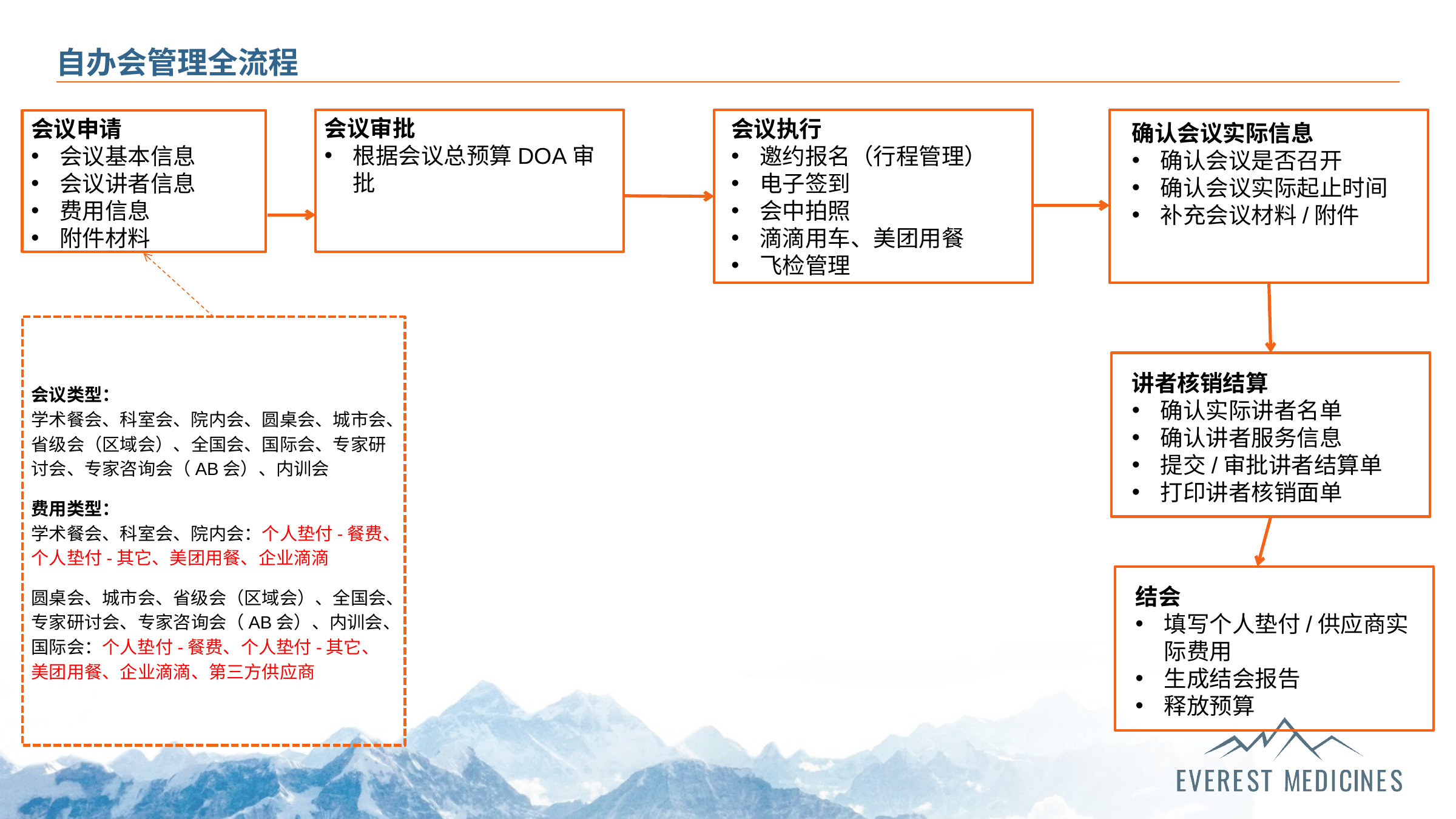

# 自办会管理全流程

会议审批
根据会议总预算DOA审批

会议申请
会议基本信息
会议讲者信息
费用信息
附件材料
会议执行
邀约报名（行程管理）
电子签到
会中拍照
滴滴用车、美团用餐
飞检管理
确认会议实际信息
确认会议是否召开
确认会议实际起止时间
补充会议材料/附件
会议类型：
学术餐会、科室会、院内会、圆桌会、城市会、省级会（区域会）、全国会、国际会、专家研讨会、专家咨询会（AB会）、内训会
费用类型：
学术餐会、科室会、院内会：个人垫付-餐费、个人垫付-其它、美团用餐、企业滴滴
圆桌会、城市会、省级会（区域会）、全国会、专家研讨会、专家咨询会（AB会）、内训会、国际会：个人垫付-餐费、个人垫付-其它、美团用餐、企业滴滴、第三方供应商

讲者核销结算
确认实际讲者名单
确认讲者服务信息
提交/审批讲者结算单
打印讲者核销面单

结会
填写个人垫付/供应商实际费用
生成结会报告
释放预算